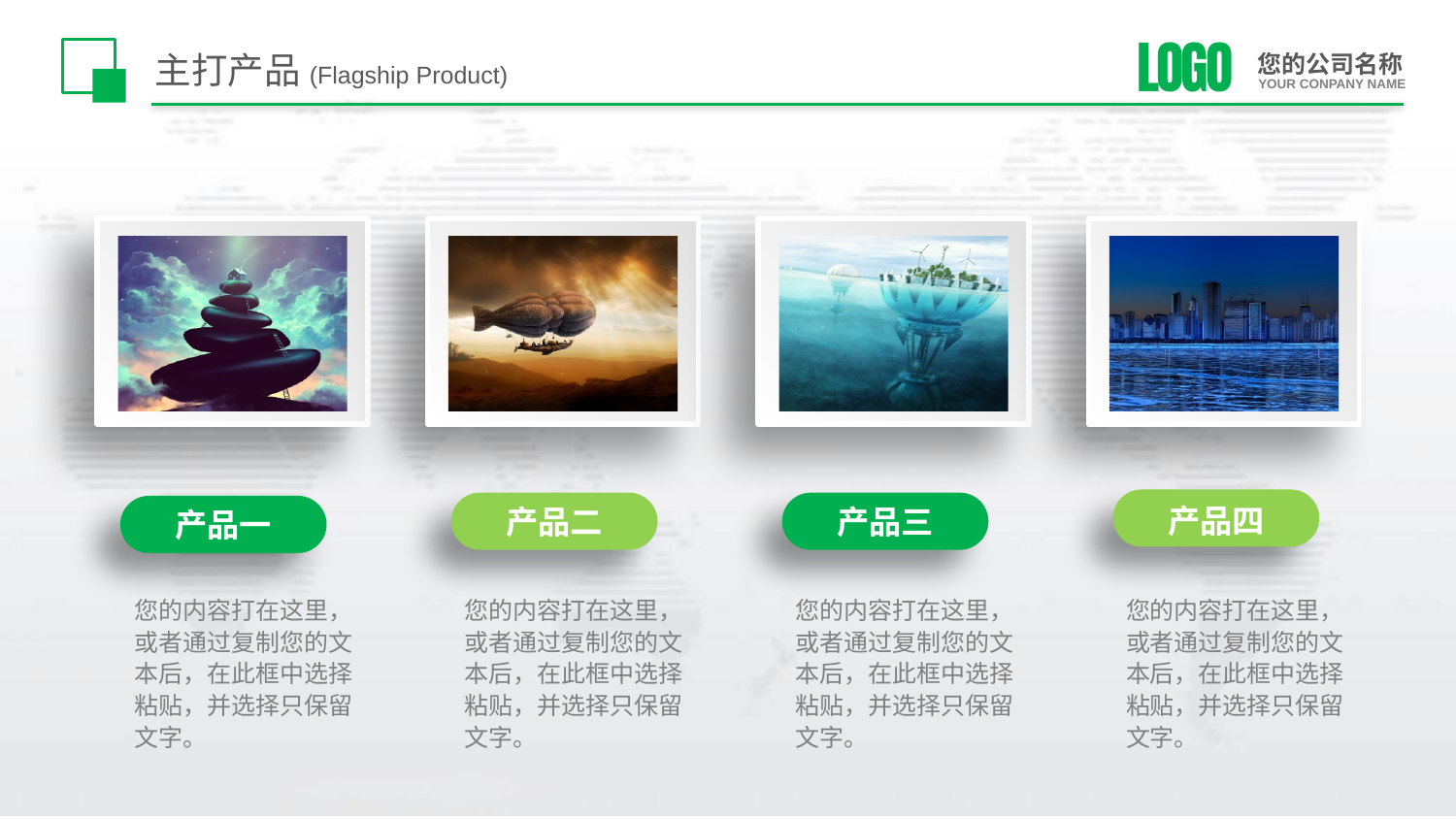

# 主打产品(Flagship Product)

产品四

产品二

产品三

产品一

您的内容打在这里，或者通过复制您的文本后，在此框中选择粘贴，并选择只保留文字。
您的内容打在这里，或者通过复制您的文本后，在此框中选择粘贴，并选择只保留文字。
您的内容打在这里，或者通过复制您的文本后，在此框中选择粘贴，并选择只保留文字。
您的内容打在这里，或者通过复制您的文本后，在此框中选择粘贴，并选择只保留文字。